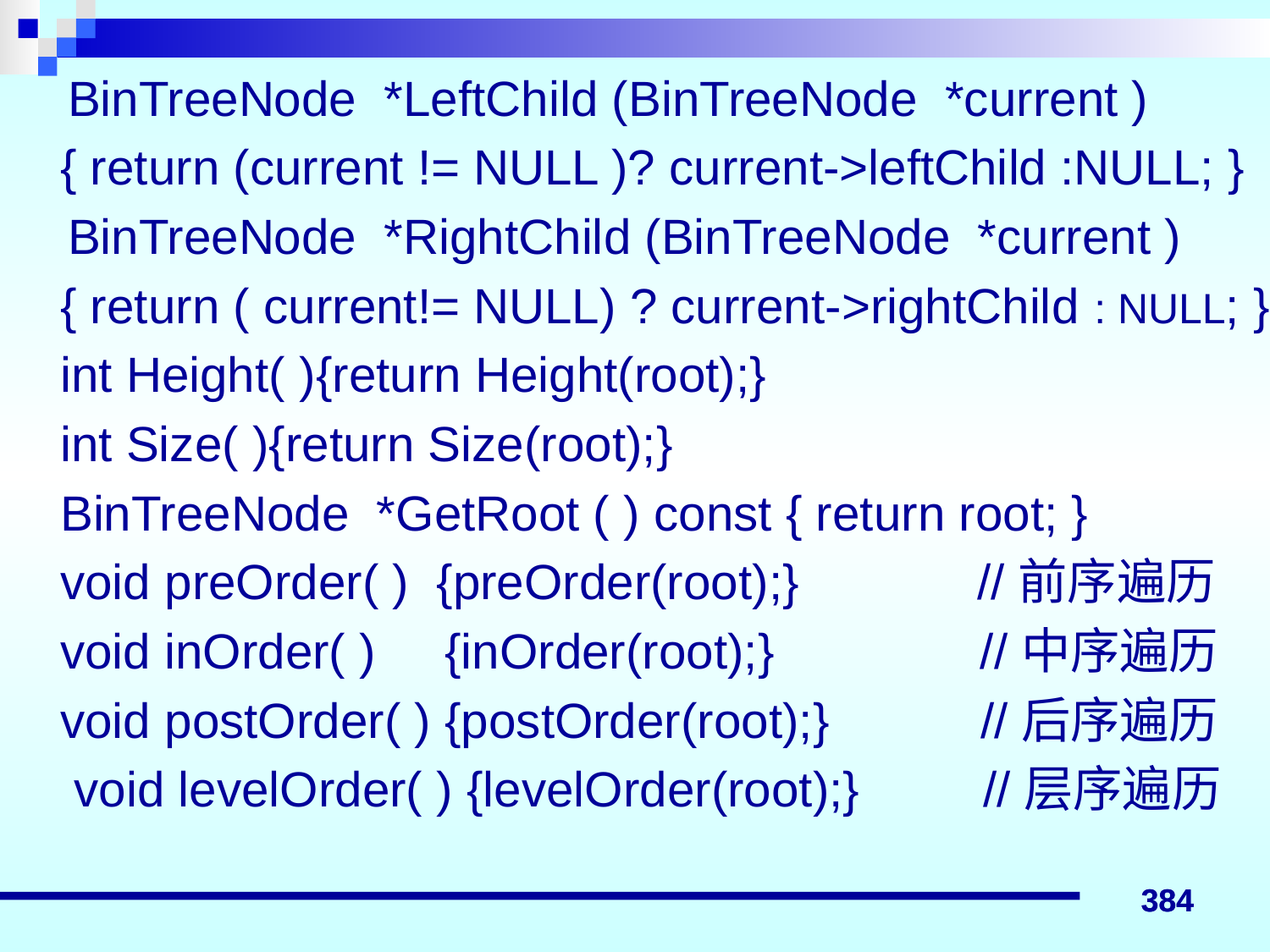

BinTreeNode  *LeftChild (BinTreeNode  *current )
	{ return (current != NULL )? current->leftChild :NULL; }
    BinTreeNode  *RightChild (BinTreeNode  *current )
	{ return ( current!= NULL) ? current->rightChild : NULL; }
	int Height( ){return Height(root);}
	int Size( ){return Size(root);}
	BinTreeNode  *GetRoot ( ) const { return root; }
	void preOrder( )  {preOrder(root);}             //前序遍历
	void inOrder( )     {inOrder(root);}               //中序遍历
	void postOrder( ) {postOrder(root);}           //后序遍历
	 void levelOrder( ) {levelOrder(root);}         //层序遍历

384
384